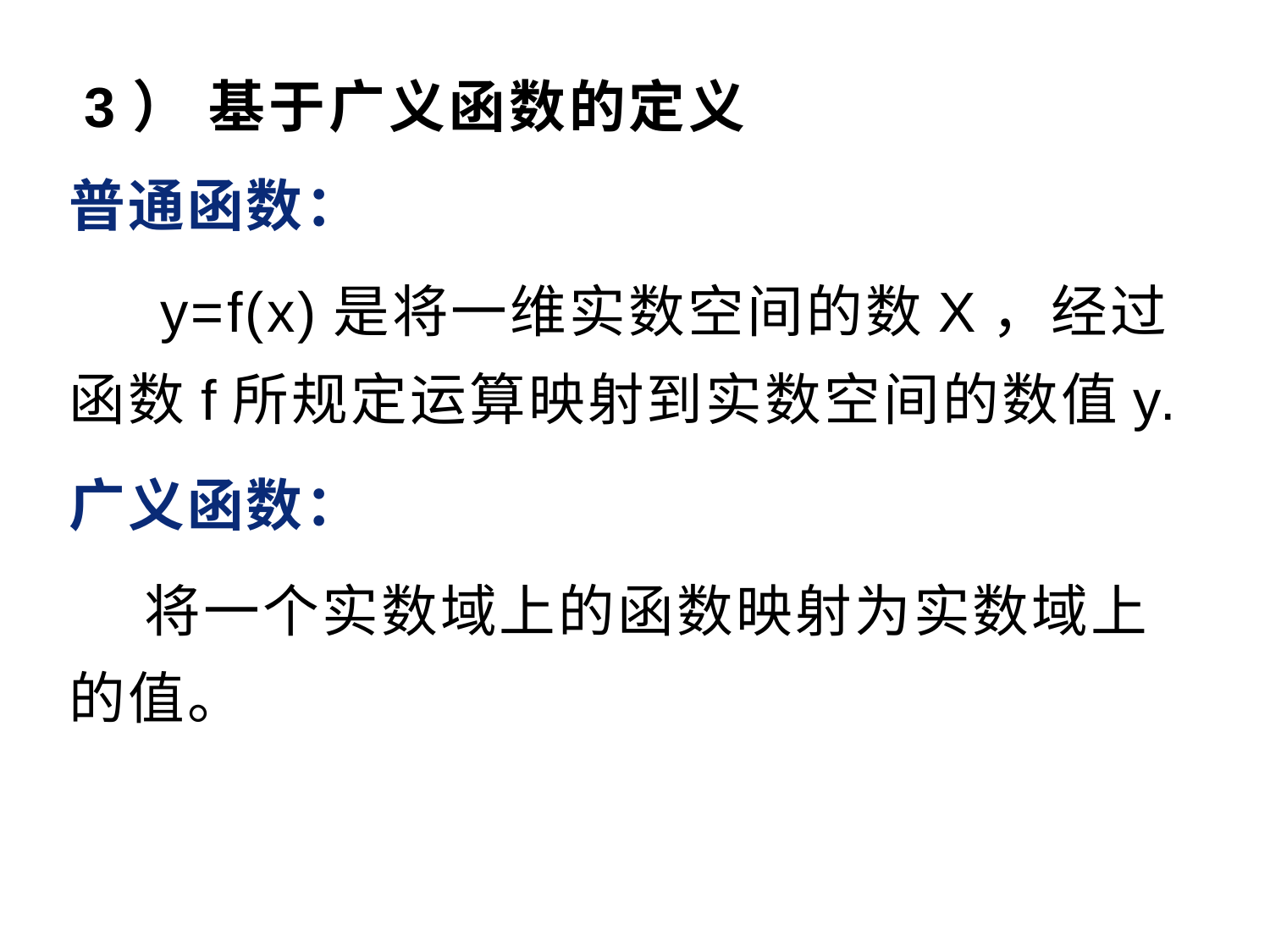

# 3） 基于广义函数的定义
普通函数：
     y=f(x)是将一维实数空间的数X，经过函数f所规定运算映射到实数空间的数值y.
广义函数：
    将一个实数域上的函数映射为实数域上的值。